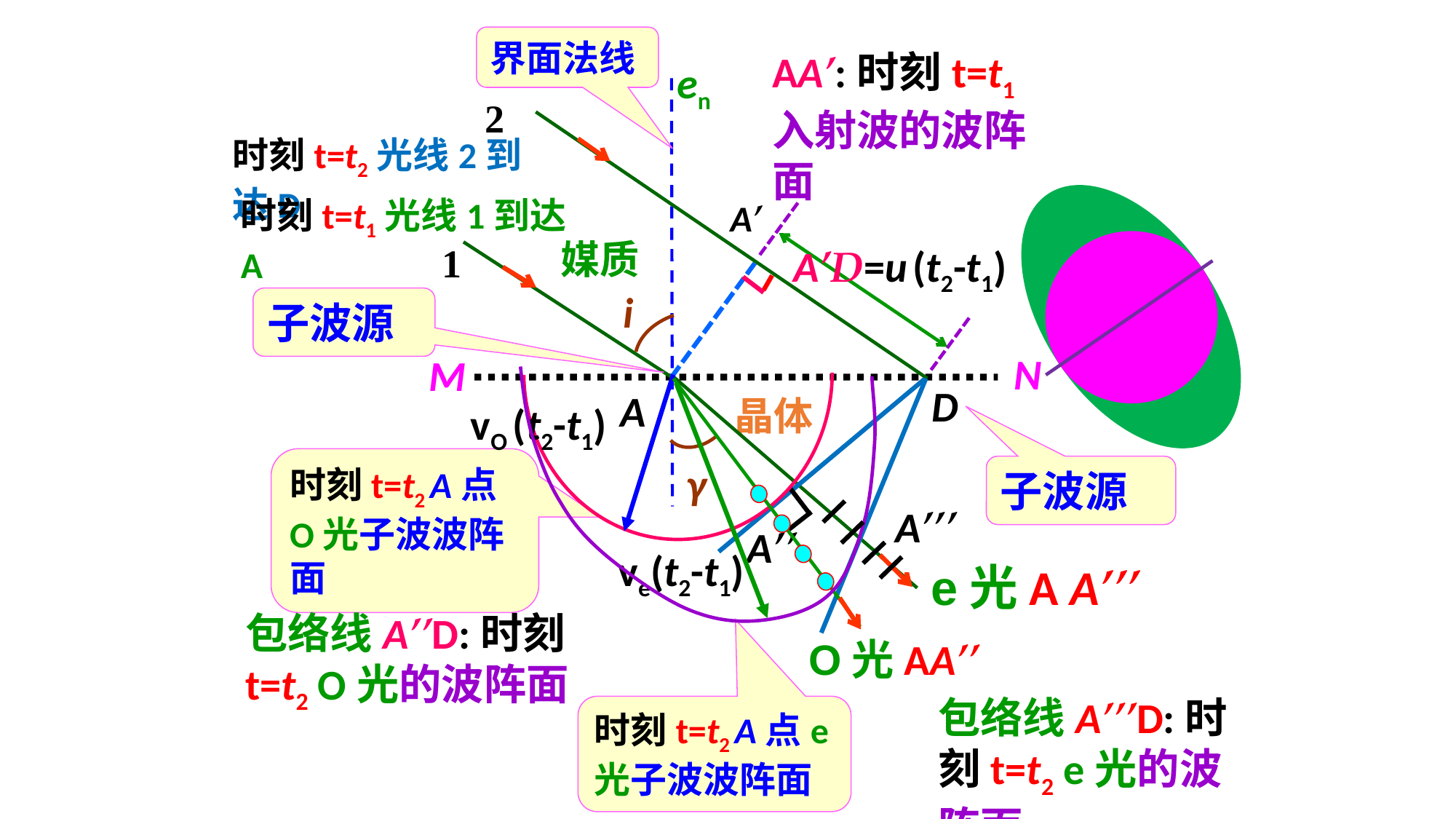

界面法线
AA’:时刻t=t1入射波的波阵面
en

2

时刻t=t2光线2到达D

时刻t=t1光线1到达A
A’

媒质
1

A’D=u (t2-t1)

i
子波源

N
M

D

A

晶体
vO (t2-t1)

γ
子波源
时刻t=t2 A点O光子波波阵面

A’’’

A’’
ve(t2-t1)
e光A A’’’

包络线A’’D:时刻t=t2 O光的波阵面
O光AA’’
包络线A’’’D:时刻t=t2 e光的波阵面
时刻t=t2 A点e光子波波阵面